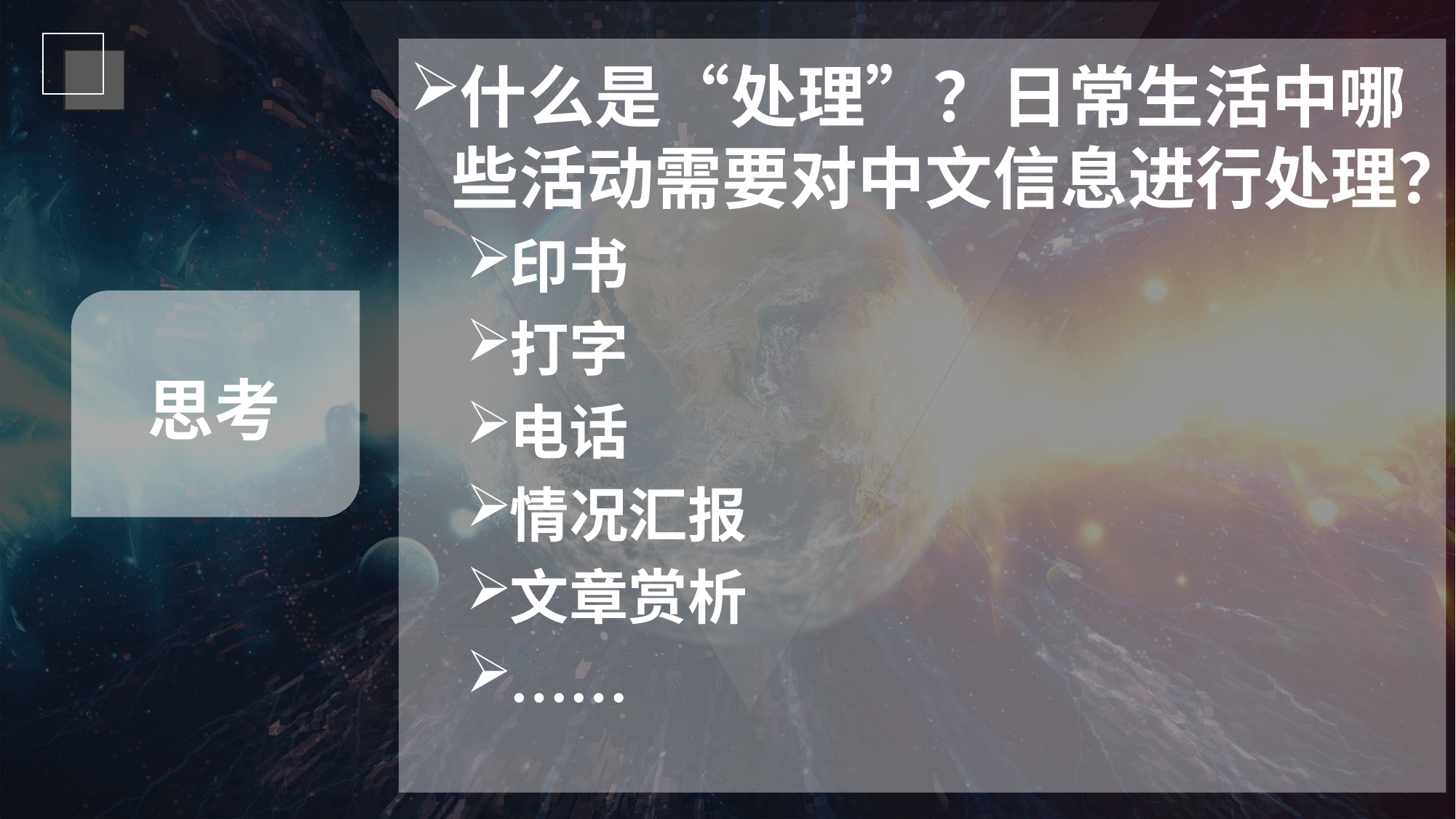

什么是“处理”？日常生活中哪些活动需要对中文信息进行处理？
印书
打字
电话
情况汇报
文章赏析
……

思考